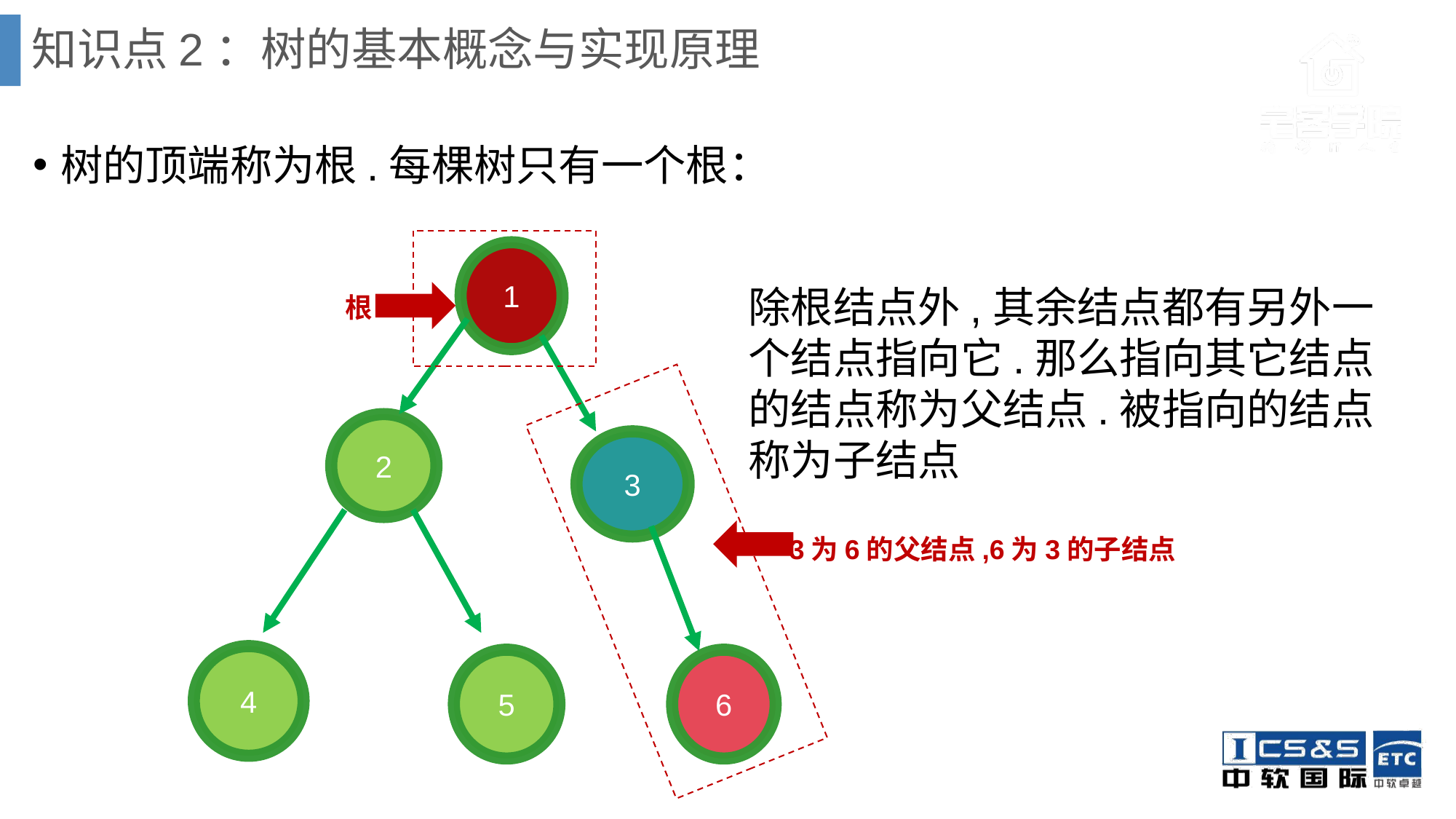

# 知识点2：树的基本概念与实现原理
树的顶端称为根.每棵树只有一个根：

1
除根结点外,其余结点都有另外一个结点指向它.那么指向其它结点的结点称为父结点.被指向的结点称为子结点

根

2
3

3为6的父结点,6为3的子结点
4
5
6